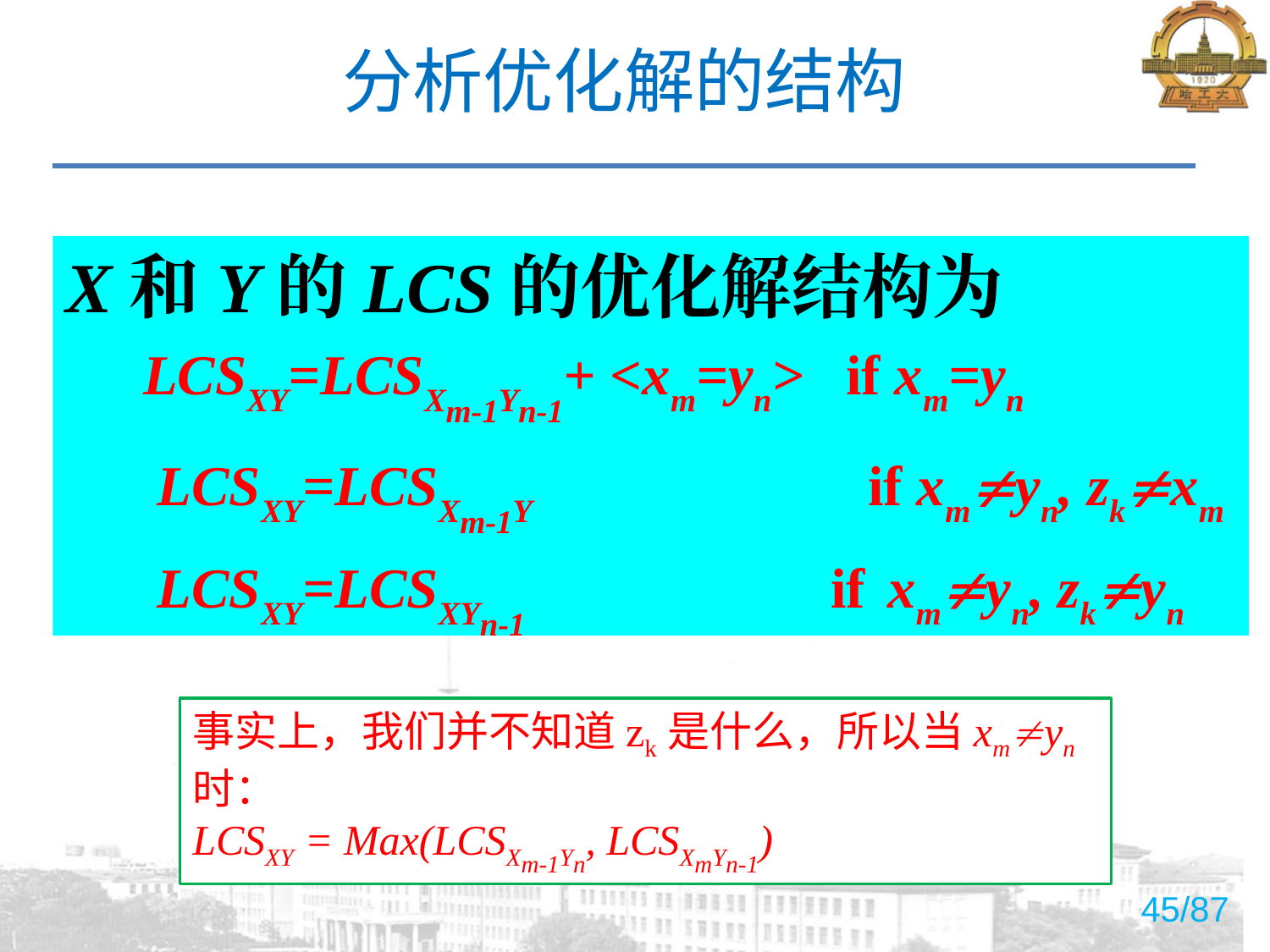

# 分析优化解的结构
X和Y的LCS的优化解结构为
 LCSXY=LCSXm-1Yn-1+ <xm=yn>   if xm=yn
  LCSXY=LCSXm-1Y                      if xm≠yn, zk≠xm
  LCSXY=LCSXYn-1                                     if  xm≠yn, zk≠yn
事实上，我们并不知道zk是什么，所以当xm≠yn时：
LCSXY = Max(LCSXm-1Yn, LCSXmYn-1)